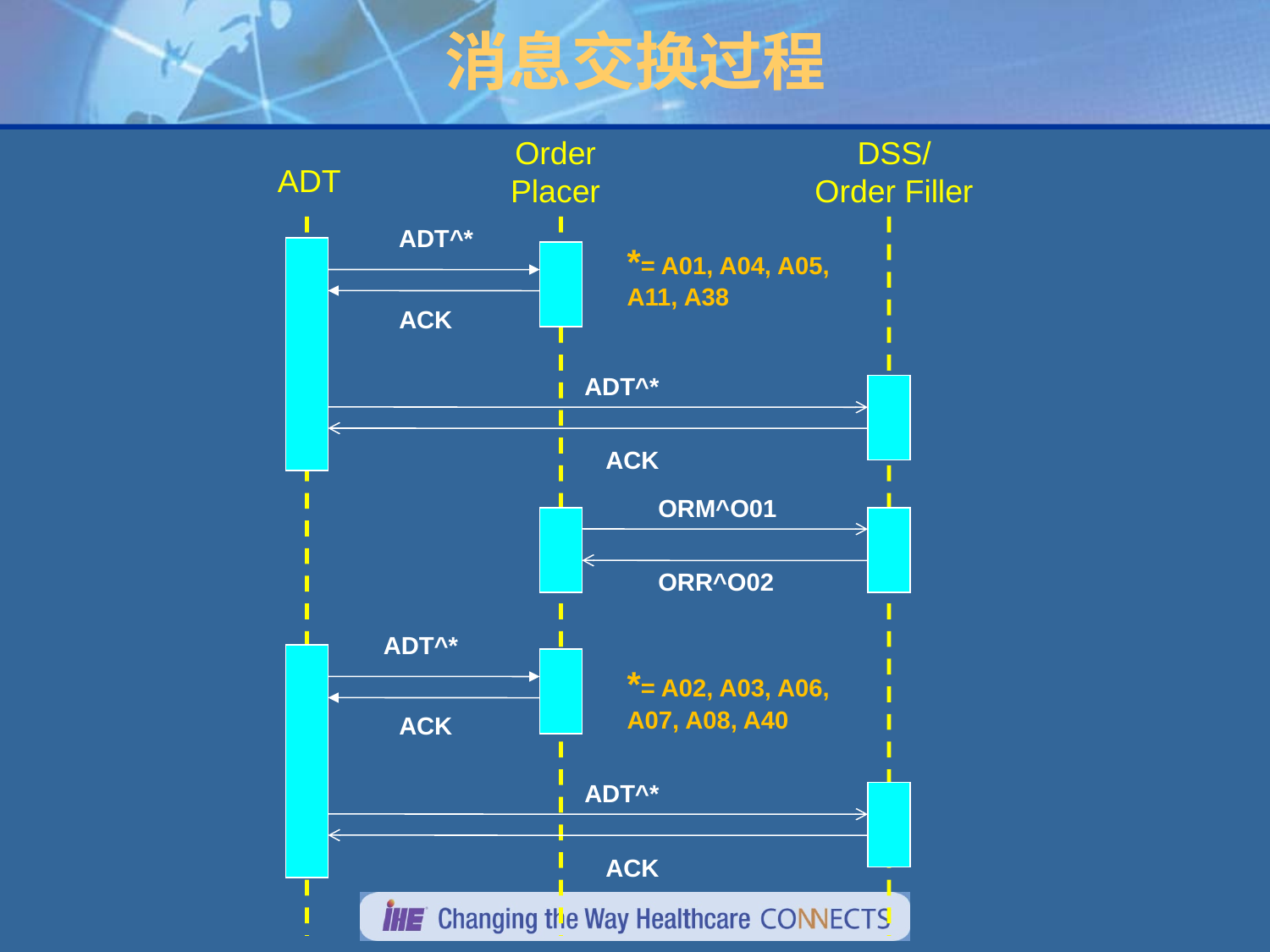

# 消息交换过程
Order
Placer
DSS/
Order Filler
ADT

ADT^*

*= A01, A04, A05,
A11, A38

ACK
ADT^*

ACK
ORM^O01

ORR^O02
ADT^*

*= A02, A03, A06,
A07, A08, A40

ACK
ADT^*

ACK